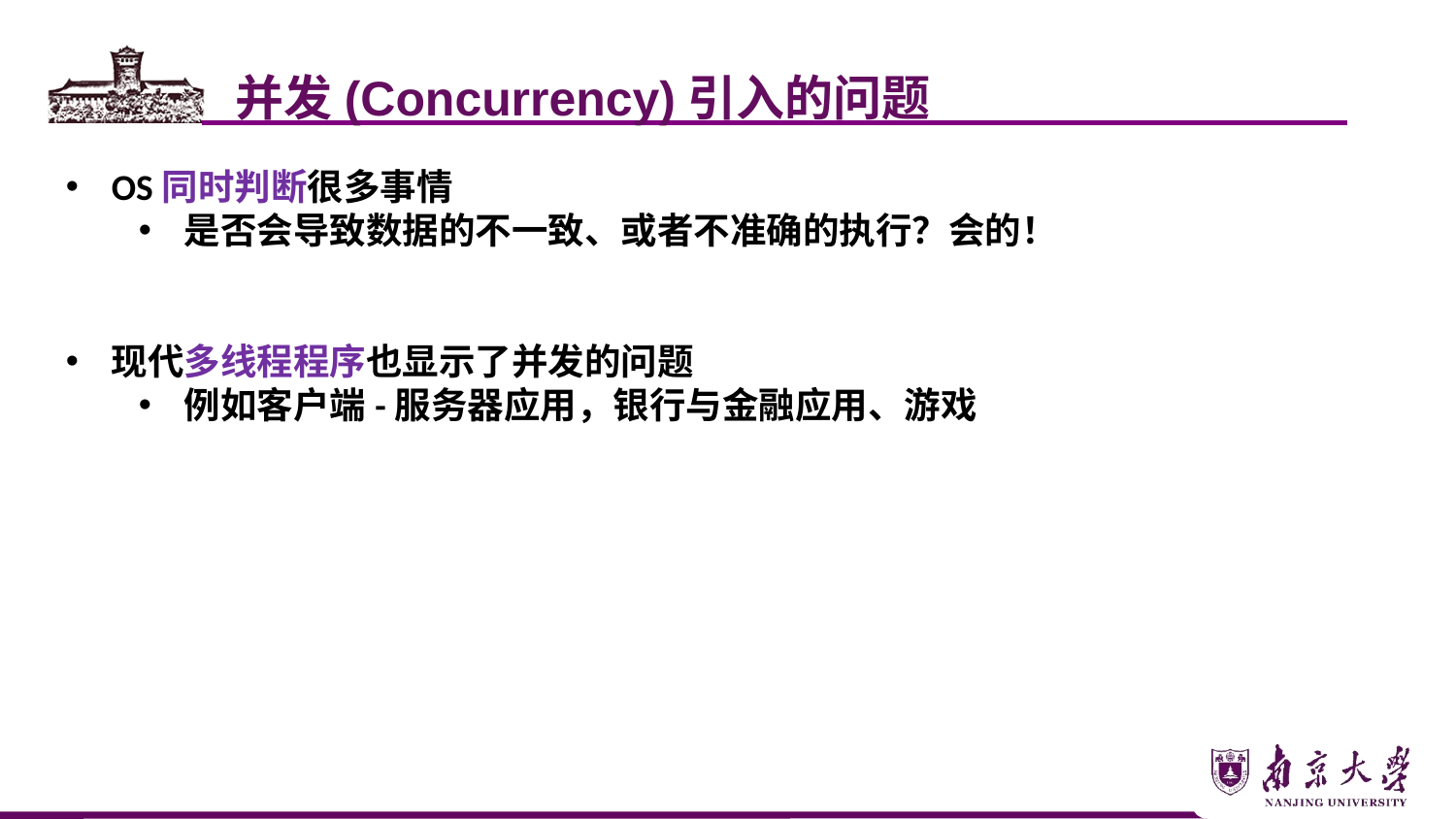

并发(Concurrency)引入的问题
OS同时判断很多事情
是否会导致数据的不一致、或者不准确的执行？会的！

现代多线程程序也显示了并发的问题
例如客户端-服务器应用，银行与金融应用、游戏